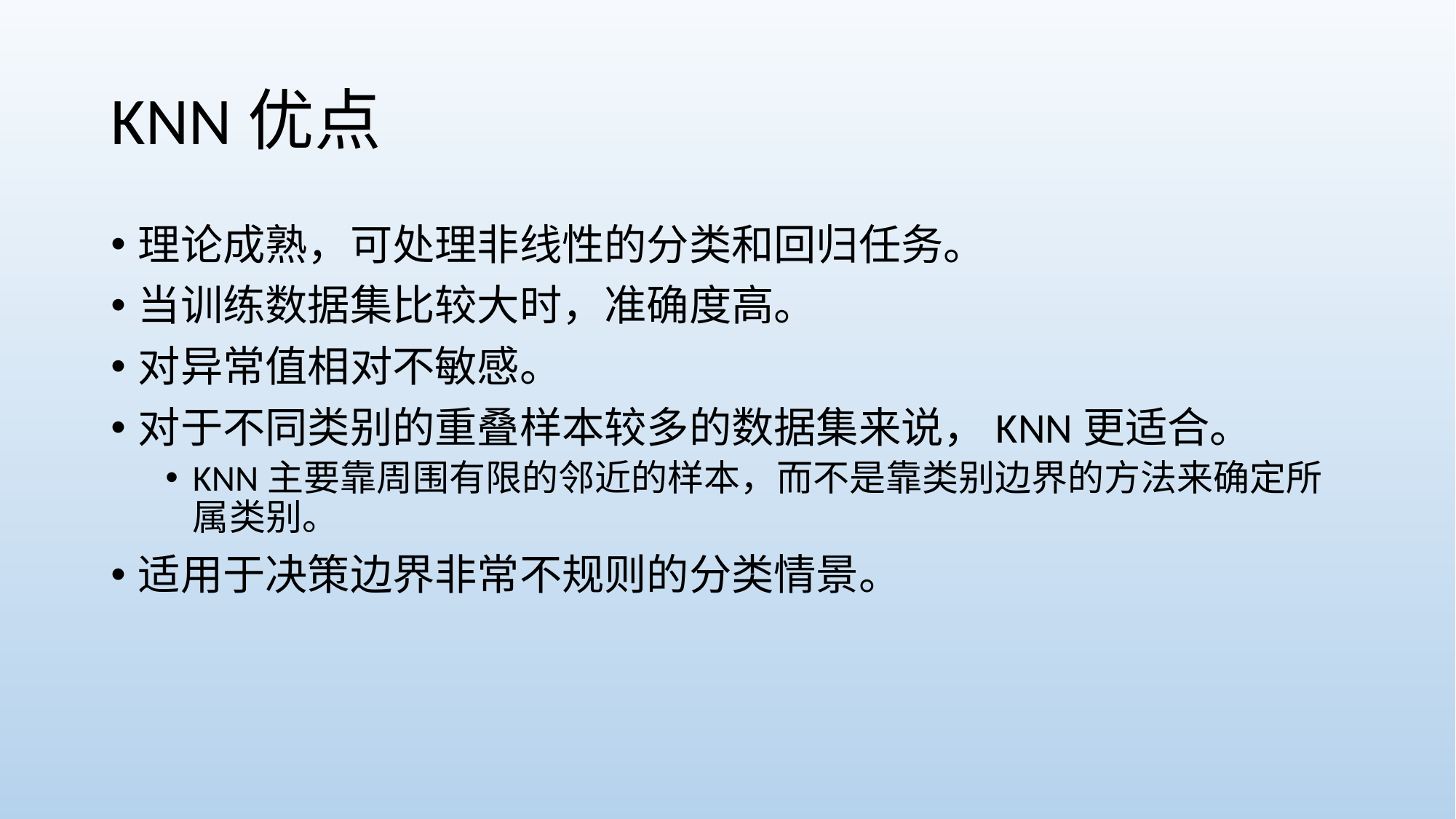

# KNN优点
理论成熟，可处理非线性的分类和回归任务。
当训练数据集比较大时，准确度高。
对异常值相对不敏感。
对于不同类别的重叠样本较多的数据集来说，KNN更适合。
KNN主要靠周围有限的邻近的样本，而不是靠类别边界的方法来确定所属类别。
适用于决策边界非常不规则的分类情景。